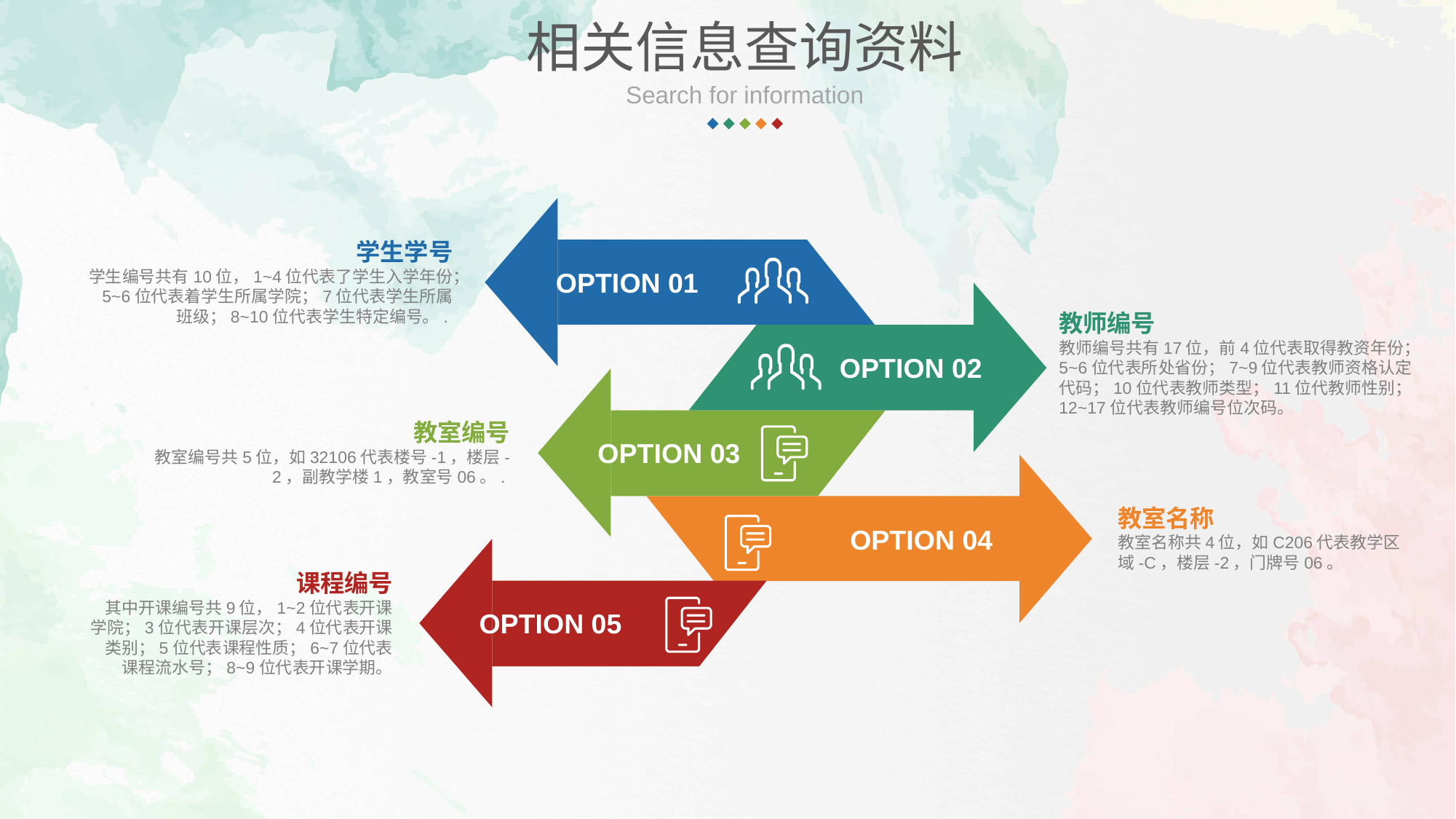

相关信息查询资料
Search for information

学生学号
学生编号共有10位，1~4位代表了学生入学年份；5~6位代表着学生所属学院；7位代表学生所属班级；8~10位代表学生特定编号。.

OPTION 01

教师编号
教师编号共有17位，前4位代表取得教资年份；5~6位代表所处省份；7~9位代表教师资格认定代码；10位代表教师类型；11位代教师性别；12~17位代表教师编号位次码。

OPTION 02

教室编号
教室编号共5位，如32106代表楼号-1，楼层-2，副教学楼1，教室号06。.

OPTION 03

教室名称
教室名称共4位，如C206代表教学区域-C，楼层-2，门牌号06。

OPTION 04

课程编号
其中开课编号共9位，1~2位代表开课学院；3位代表开课层次；4位代表开课类别；5位代表课程性质；6~7位代表课程流水号；8~9位代表开课学期。

OPTION 05